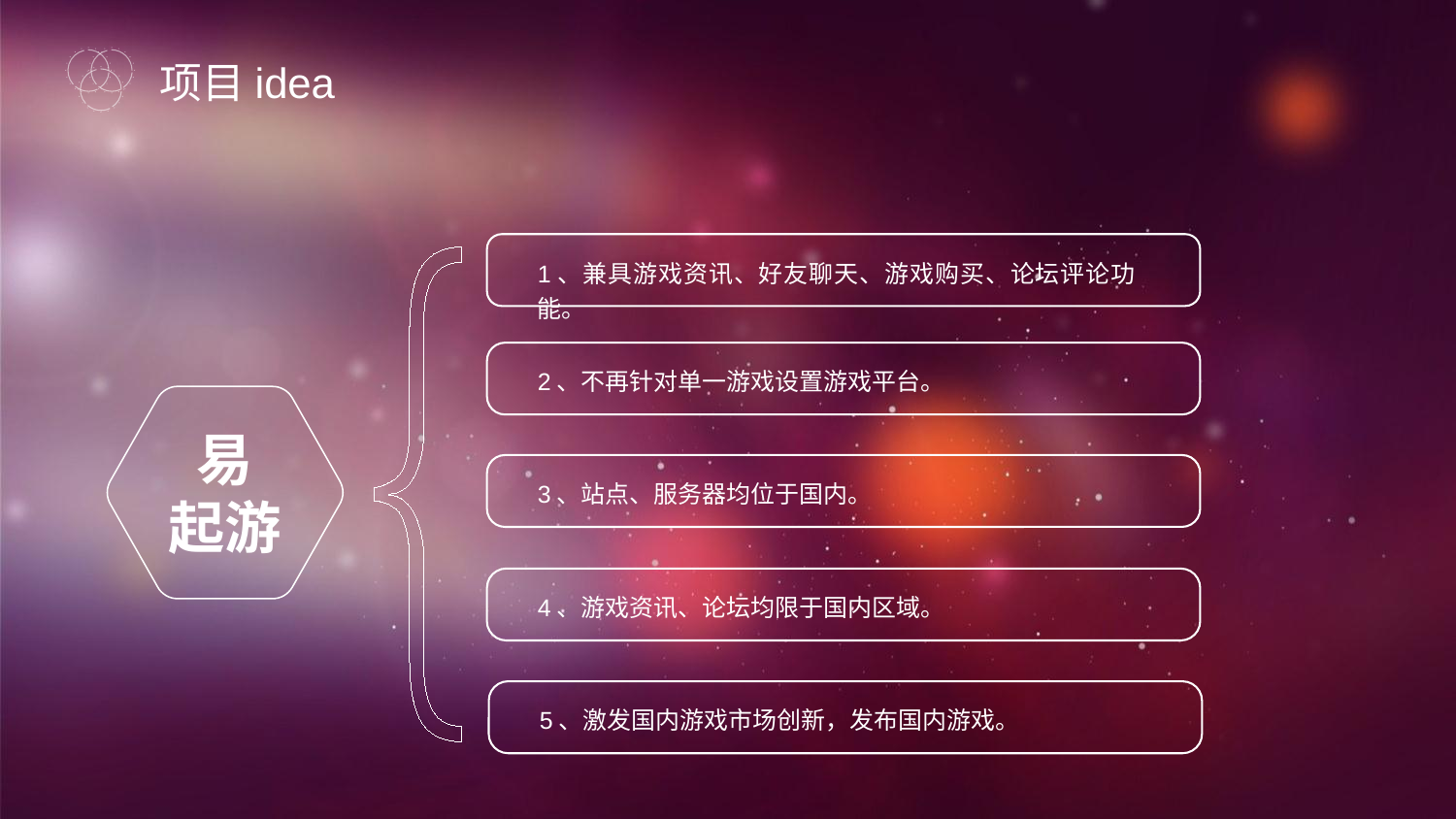

项目idea

1、兼具游戏资讯、好友聊天、游戏购买、论坛评论功能。

2、不再针对单一游戏设置游戏平台。

易
起游

3、站点、服务器均位于国内。

4、游戏资讯、论坛均限于国内区域。

5、激发国内游戏市场创新，发布国内游戏。